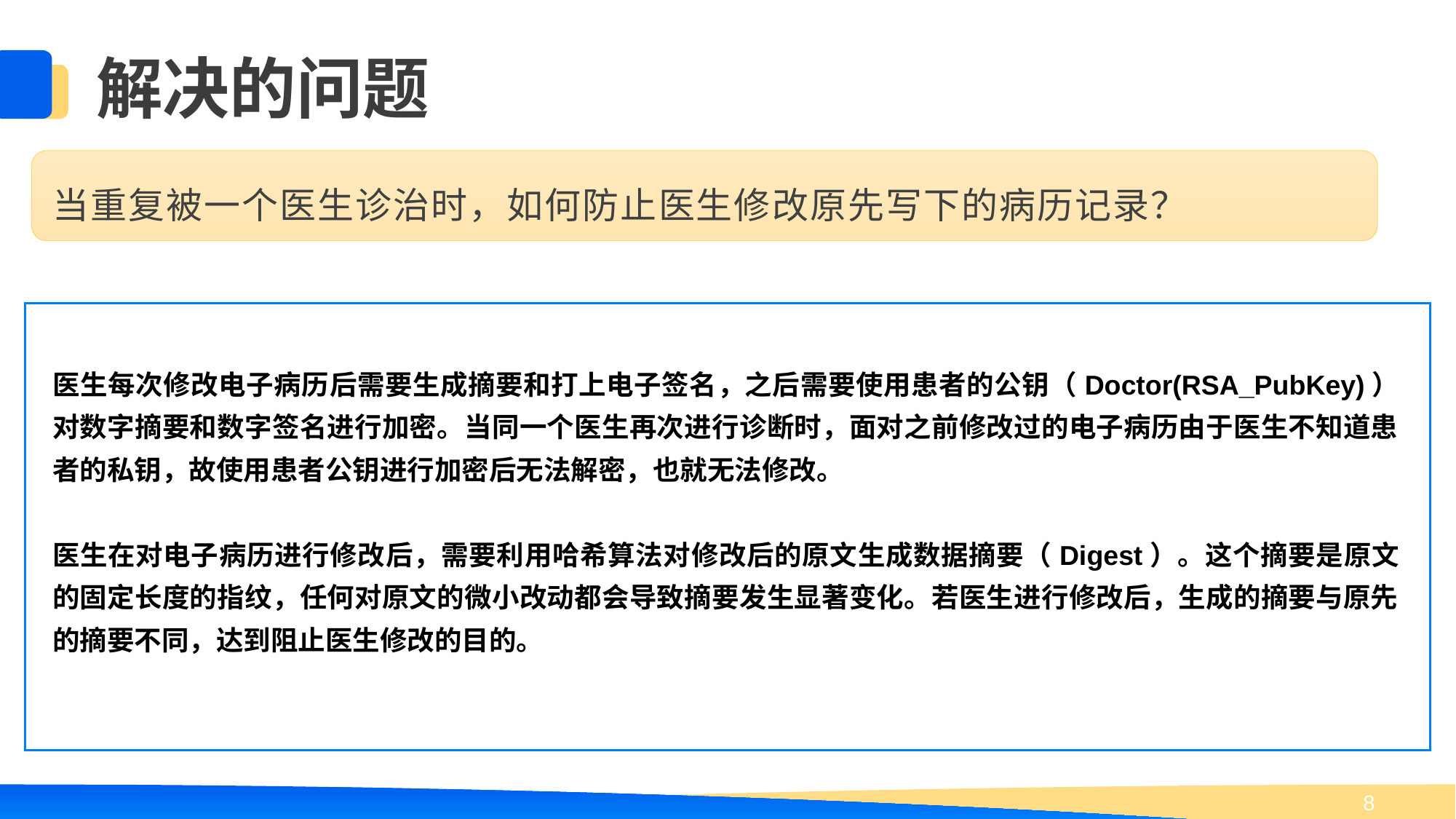

解决的问题

当重复被一个医生诊治时，如何防止医生修改原先写下的病历记录？

医生每次修改电子病历后需要生成摘要和打上电子签名，之后需要使用患者的公钥（Doctor(RSA_PubKey)）对数字摘要和数字签名进行加密。当同一个医生再次进行诊断时，面对之前修改过的电子病历由于医生不知道患者的私钥，故使用患者公钥进行加密后无法解密，也就无法修改。

医生在对电子病历进行修改后，需要利用哈希算法对修改后的原文生成数据摘要（Digest）。这个摘要是原文的固定长度的指纹，任何对原文的微小改动都会导致摘要发生显著变化。若医生进行修改后，生成的摘要与原先的摘要不同，达到阻止医生修改的目的。